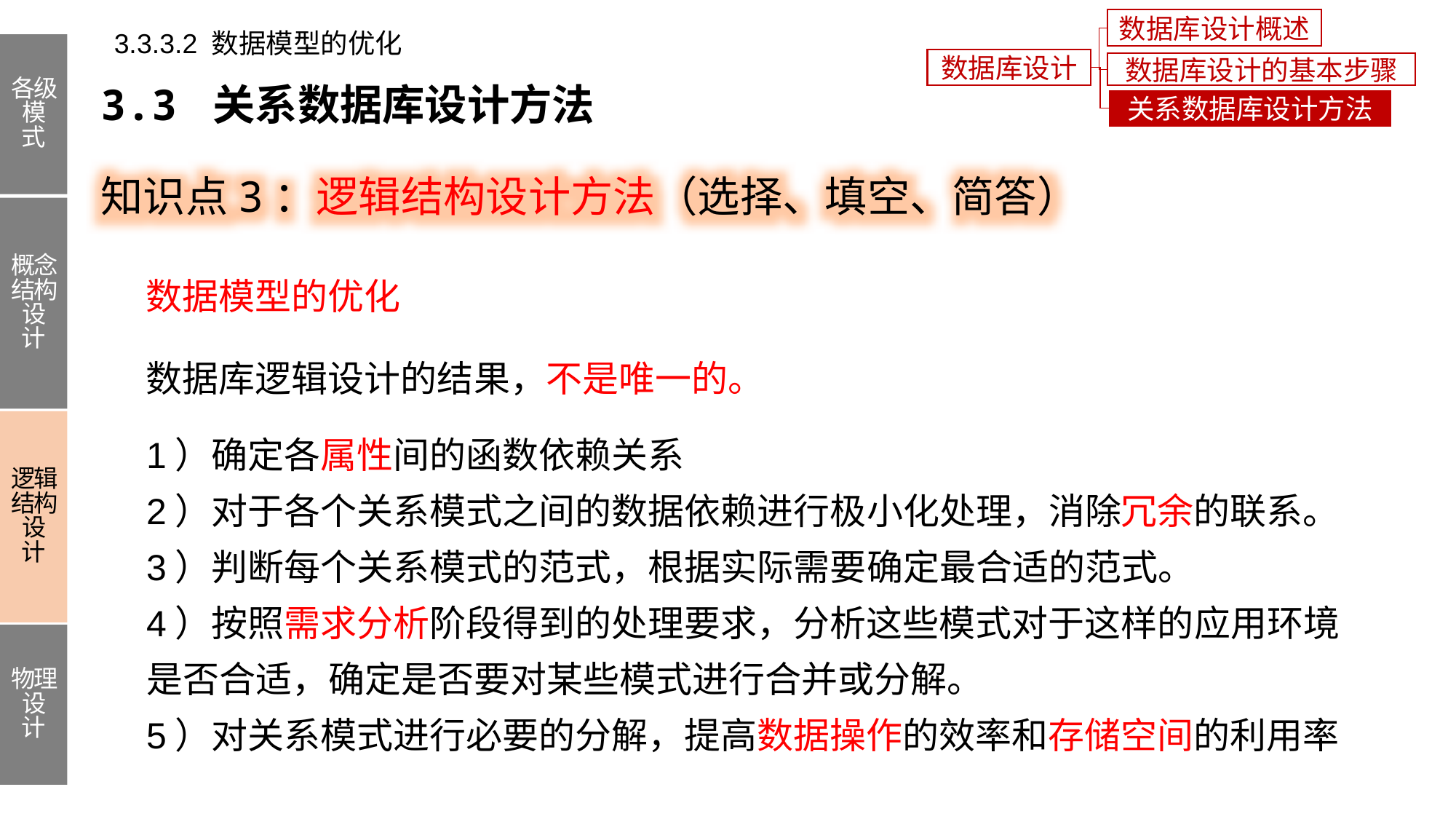

数据库设计概述
3.3.3.2 数据模型的优化
各级模式
概念结构设计
逻辑结构设计
物理设计
数据库设计
数据库设计的基本步骤
3.3 关系数据库设计方法
关系数据库设计方法
知识点3：逻辑结构设计方法（选择、填空、简答）
数据模型的优化
数据库逻辑设计的结果，不是唯一的。
1）确定各属性间的函数依赖关系
2）对于各个关系模式之间的数据依赖进行极小化处理，消除冗余的联系。
3）判断每个关系模式的范式，根据实际需要确定最合适的范式。
4）按照需求分析阶段得到的处理要求，分析这些模式对于这样的应用环境是否合适，确定是否要对某些模式进行合并或分解。
5）对关系模式进行必要的分解，提高数据操作的效率和存储空间的利用率